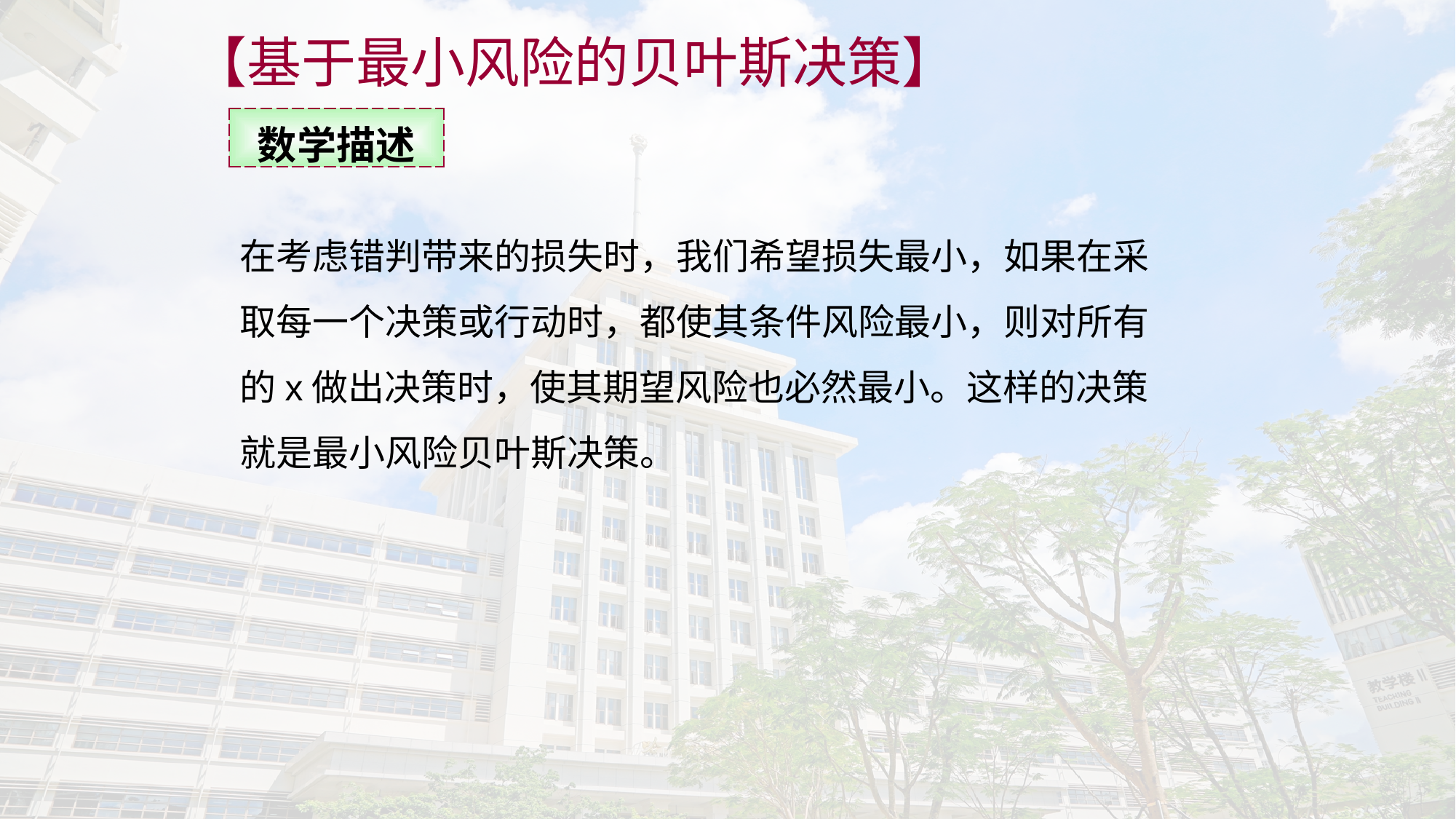

【基于最小风险的贝叶斯决策】
| 数学描述 |
| --- |
在考虑错判带来的损失时，我们希望损失最小，如果在采取每一个决策或行动时，都使其条件风险最小，则对所有的x做出决策时，使其期望风险也必然最小。这样的决策就是最小风险贝叶斯决策。